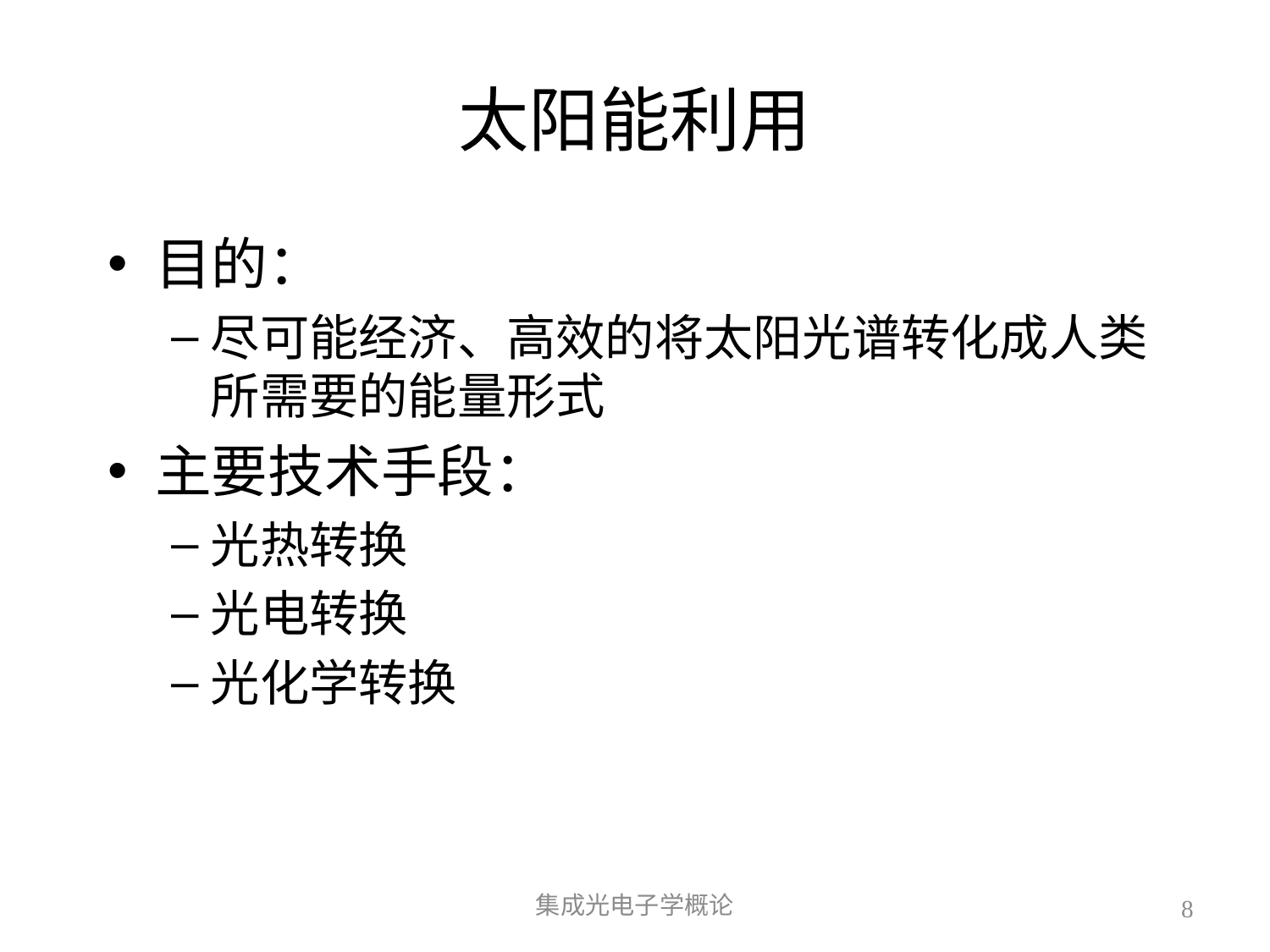

# 太阳能利用
目的：
尽可能经济、高效的将太阳光谱转化成人类所需要的能量形式
主要技术手段：
光热转换
光电转换
光化学转换
集成光电子学概论
8